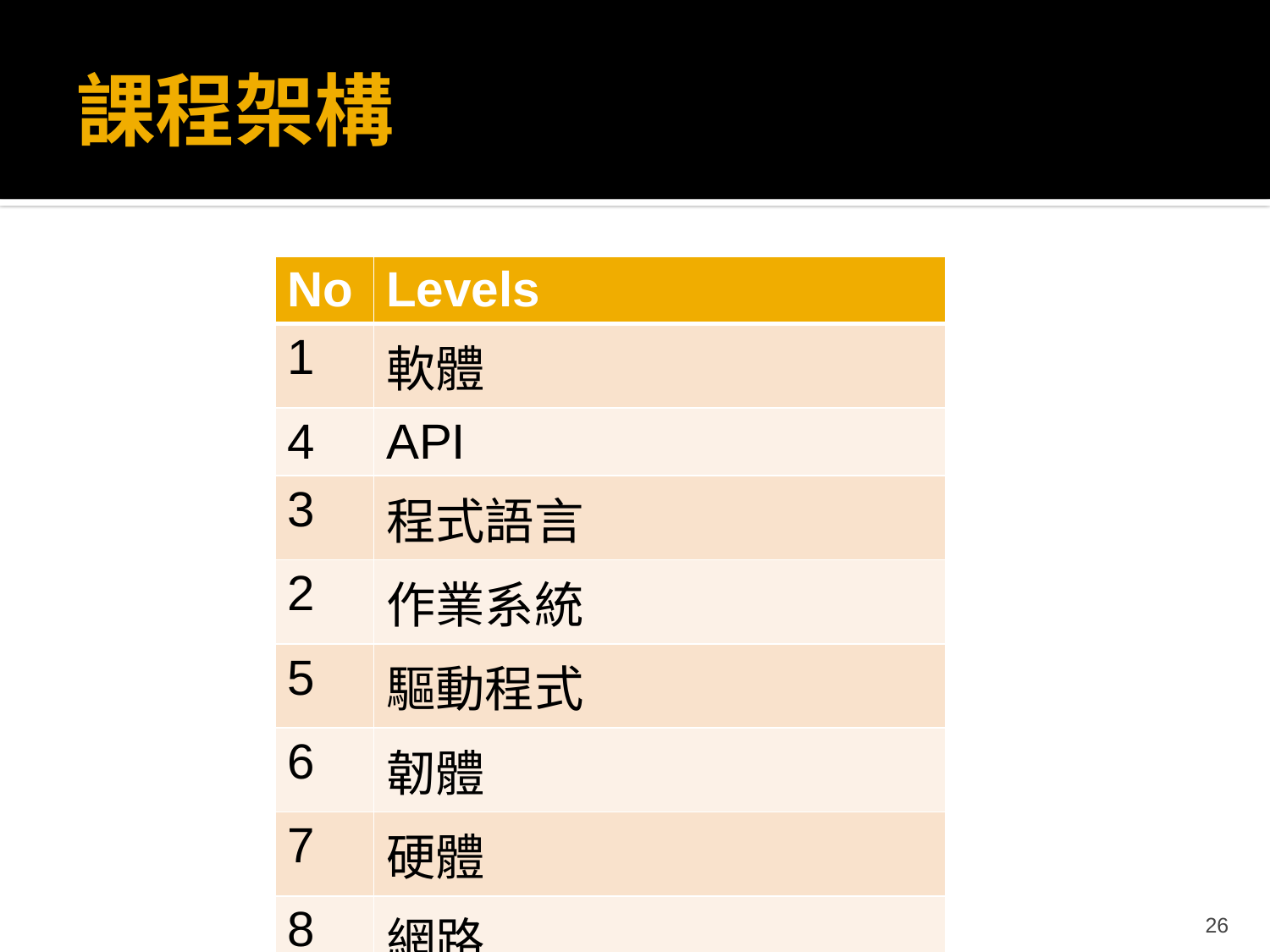

# 課程架構

| No | Levels |
| --- | --- |
| 1 | 軟體 |
| 4 | API |
| 3 | 程式語言 |
| 2 | 作業系統 |
| 5 | 驅動程式 |
| 6 | 韌體 |
| 7 | 硬體 |
| 8 | 網路 |
26